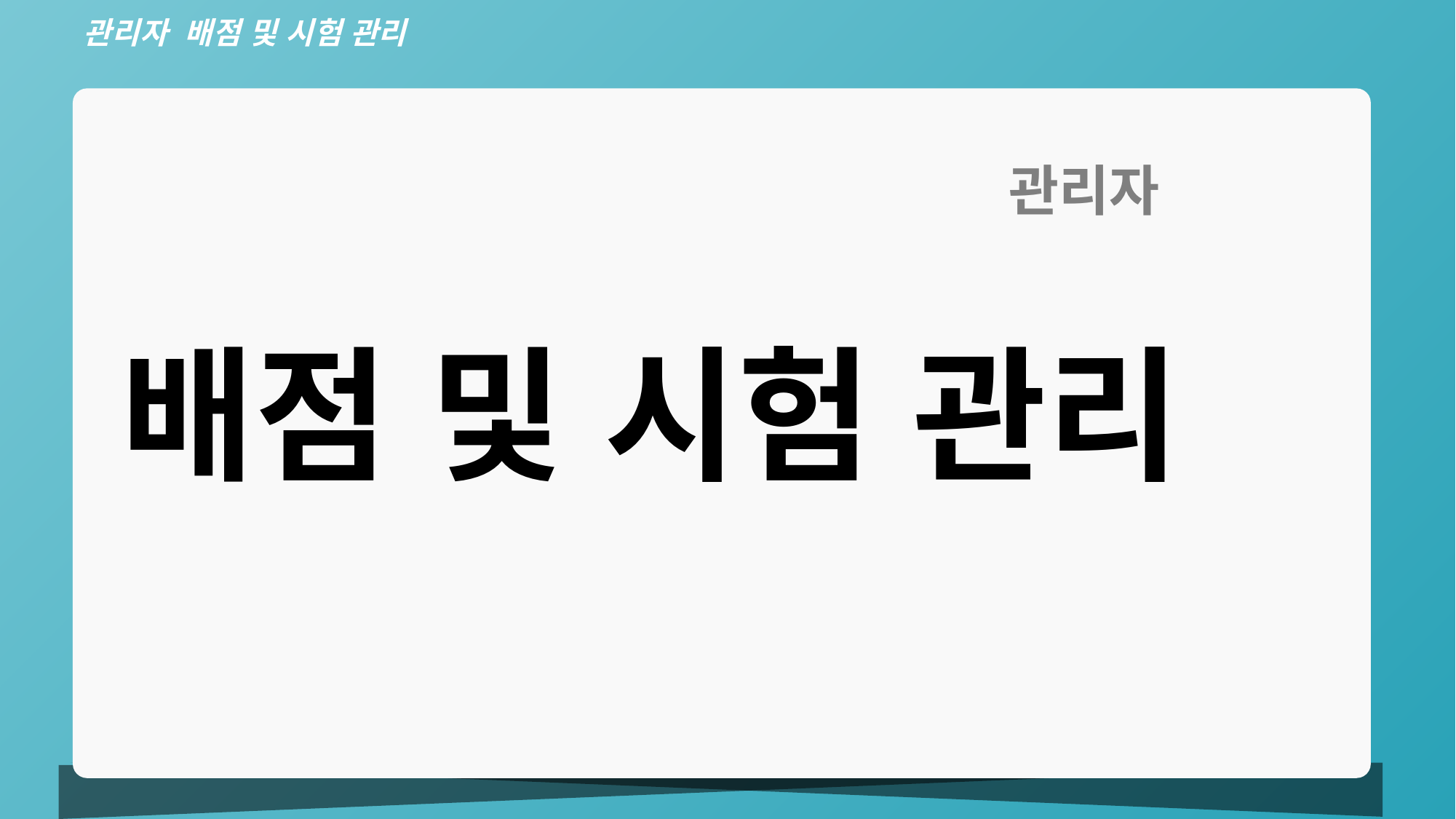

관리자  배점 및 시험 관리

관리자
배점 및 시험 관리